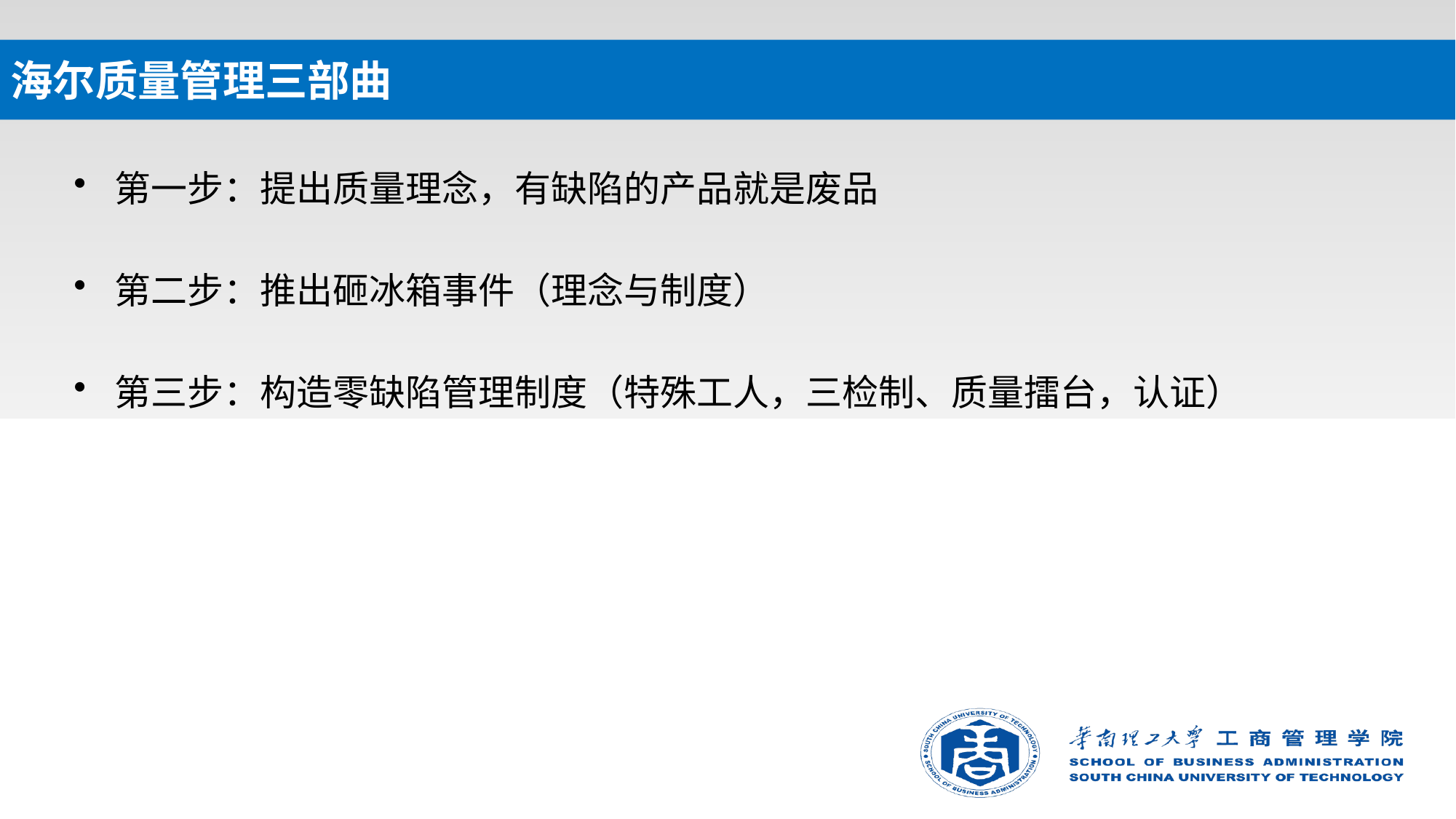

# 海尔质量管理三部曲
第一步：提出质量理念，有缺陷的产品就是废品

第二步：推出砸冰箱事件（理念与制度）

第三步：构造零缺陷管理制度（特殊工人，三检制、质量擂台，认证）